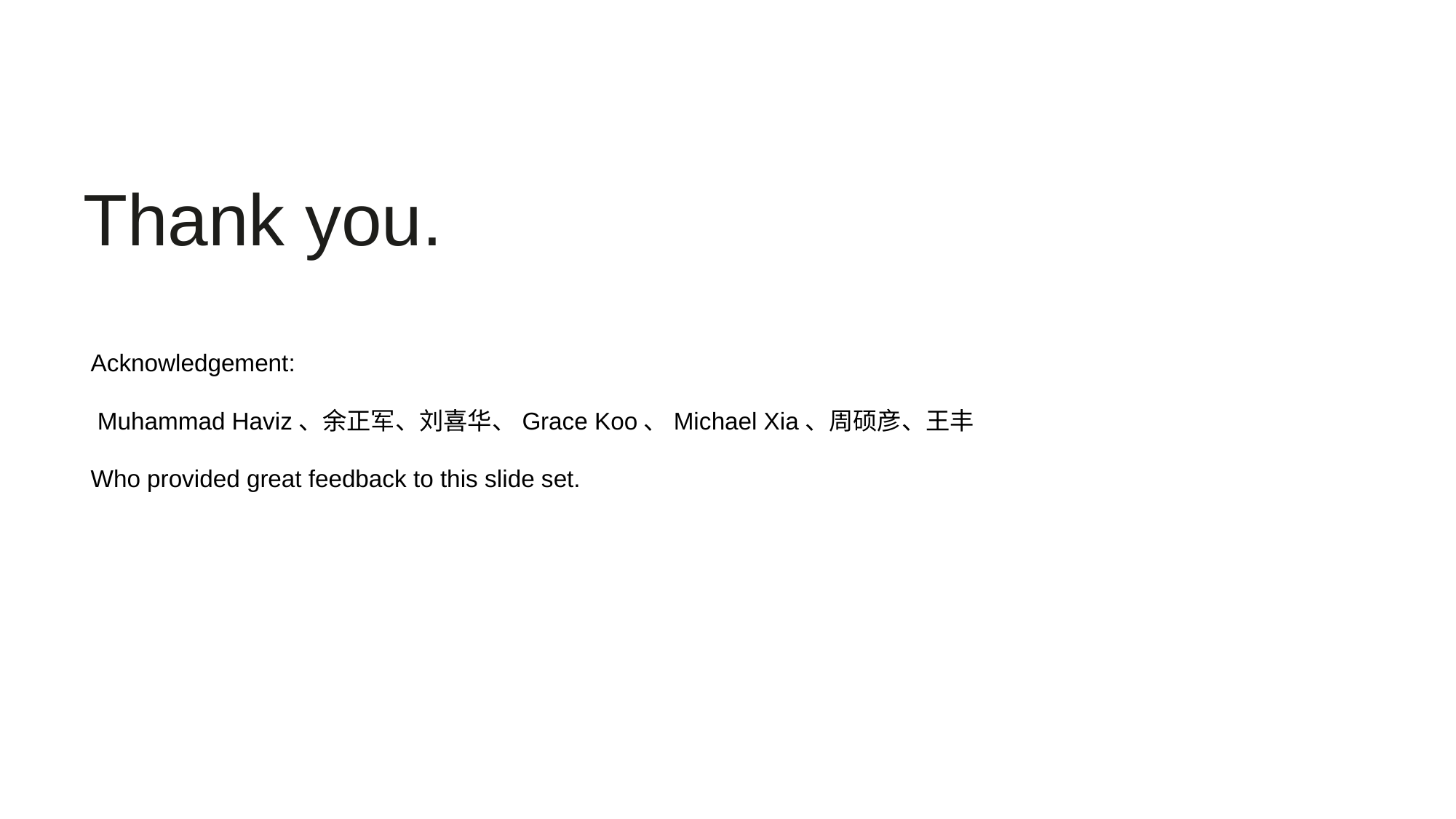

Acknowledgement:

 Muhammad Haviz、余正军、刘喜华、Grace Koo、Michael Xia、周硕彦、王丰

Who provided great feedback to this slide set.